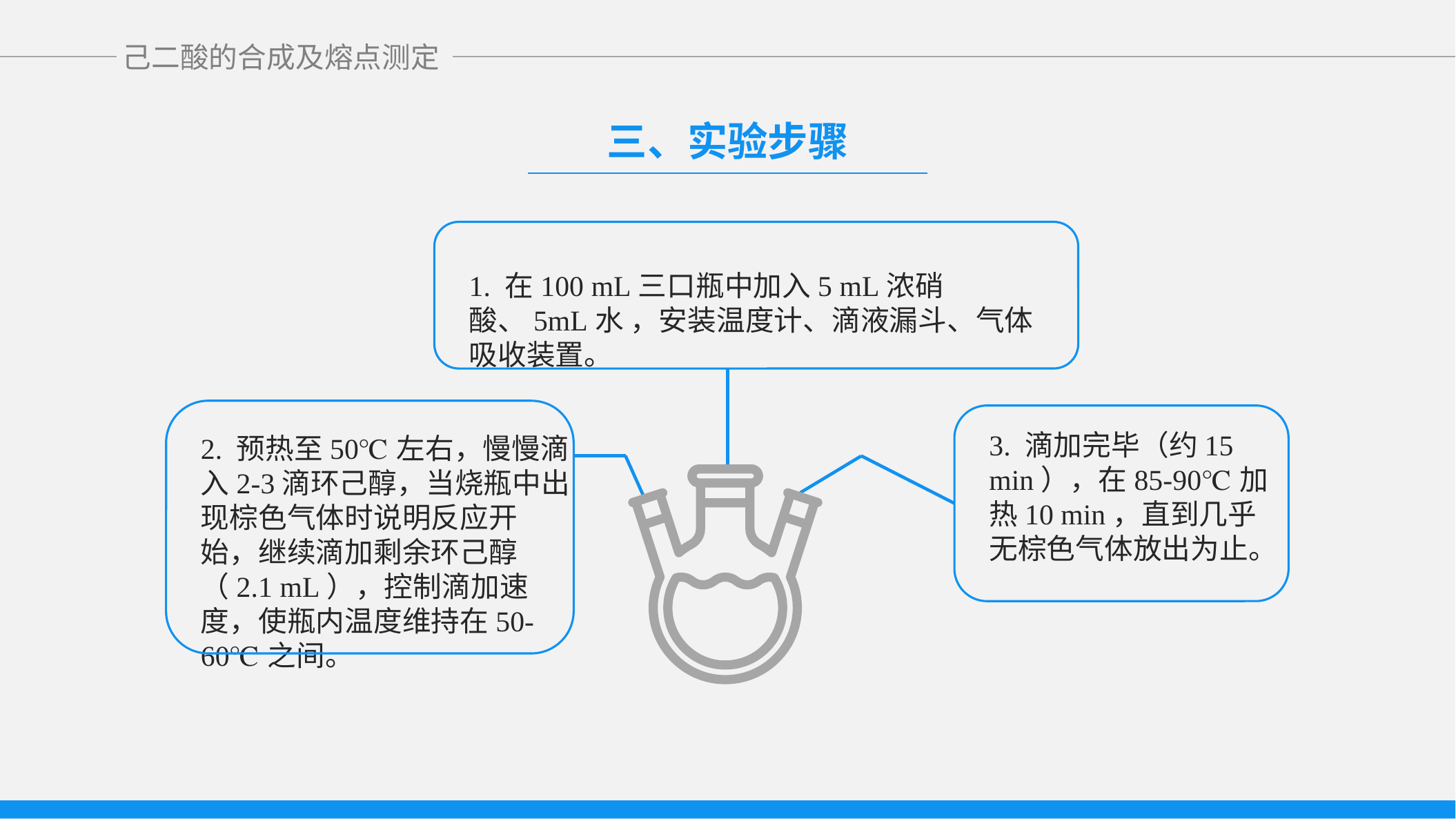

三、实验步骤

1. 在100 mL三口瓶中加入5 mL浓硝酸、5mL水 ，安装温度计、滴液漏斗、气体吸收装置。

2. 预热至50℃左右，慢慢滴入2-3滴环己醇，当烧瓶中出现棕色气体时说明反应开始，继续滴加剩余环己醇（2.1 mL），控制滴加速度，使瓶内温度维持在50-60℃之间。

3. 滴加完毕（约15 min），在85-90℃加热10 min，直到几乎无棕色气体放出为止。